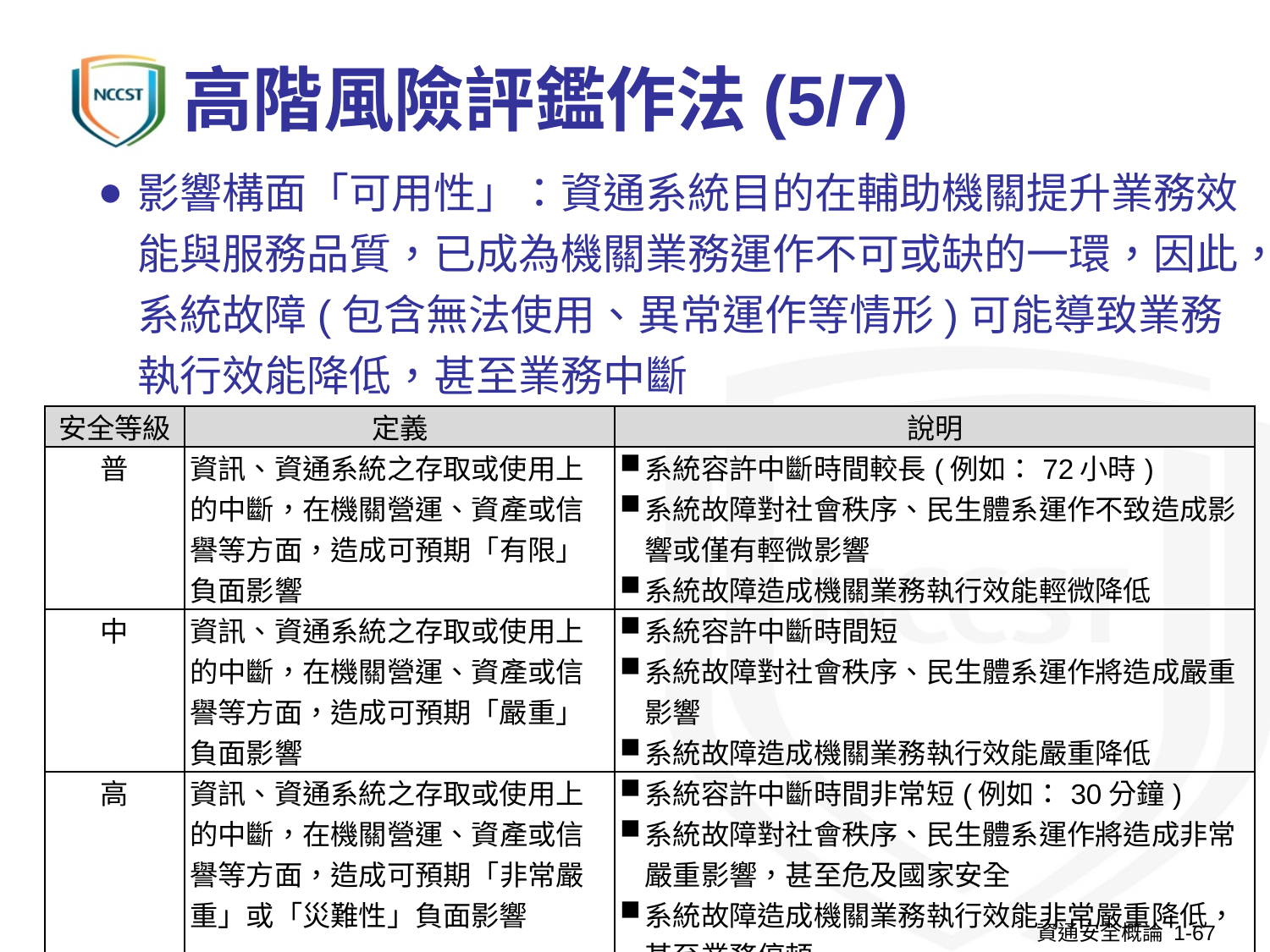

# 高階風險評鑑作法(5/7)
影響構面「可用性」：資通系統目的在輔助機關提升業務效能與服務品質，已成為機關業務運作不可或缺的一環，因此，系統故障(包含無法使用、異常運作等情形)可能導致業務執行效能降低，甚至業務中斷
| 安全等級 | 定義 | 說明 |
| --- | --- | --- |
| 普 | 資訊、資通系統之存取或使用上的中斷，在機關營運、資產或信譽等方面，造成可預期「有限」負面影響 | 系統容許中斷時間較長(例如：72小時) 系統故障對社會秩序、民生體系運作不致造成影響或僅有輕微影響 系統故障造成機關業務執行效能輕微降低 |
| 中 | 資訊、資通系統之存取或使用上的中斷，在機關營運、資產或信譽等方面，造成可預期「嚴重」負面影響 | 系統容許中斷時間短 系統故障對社會秩序、民生體系運作將造成嚴重影響 系統故障造成機關業務執行效能嚴重降低 |
| 高 | 資訊、資通系統之存取或使用上的中斷，在機關營運、資產或信譽等方面，造成可預期「非常嚴重」或「災難性」負面影響 | 系統容許中斷時間非常短(例如：30分鐘) 系統故障對社會秩序、民生體系運作將造成非常嚴重影響，甚至危及國家安全 系統故障造成機關業務執行效能非常嚴重降低，甚至業務停頓 |